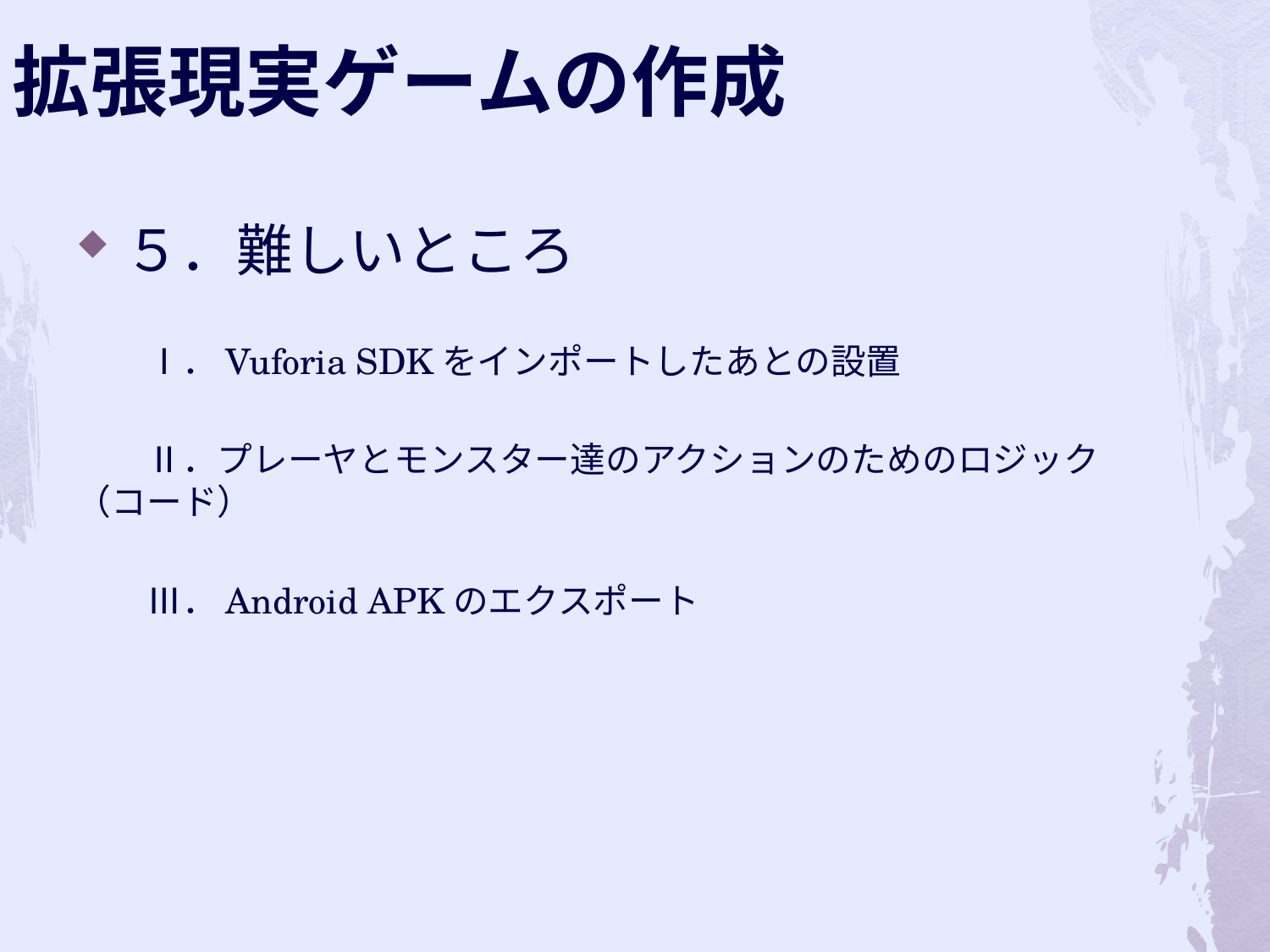

拡張現実ゲームの作成
５．難しいところ

　　Ⅰ．Vuforia SDKをインポートしたあとの設置

　　Ⅱ．プレーヤとモンスター達のアクションのためのロジック（コード）

　　Ⅲ．Android APKのエクスポート